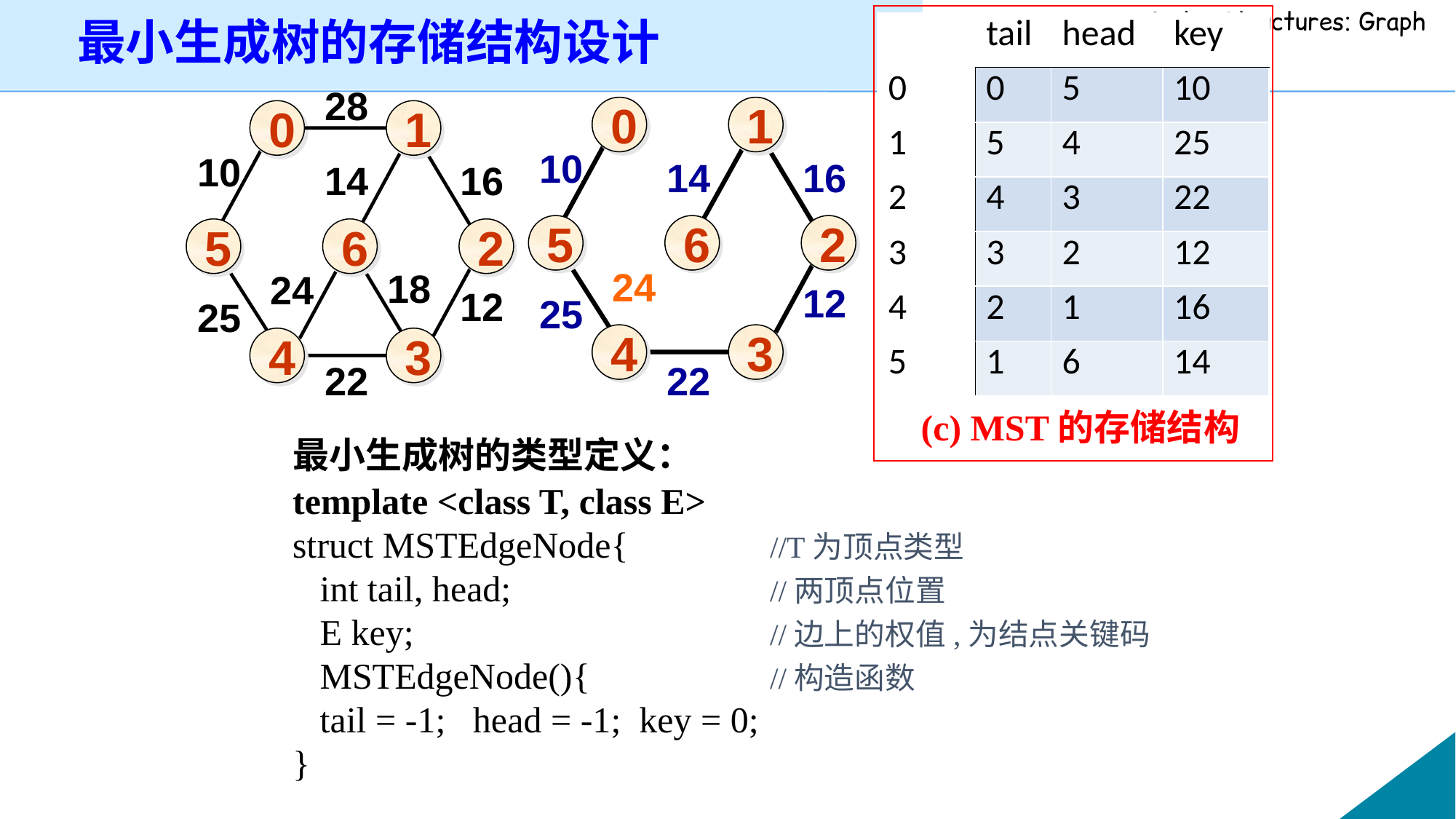

最小生成树的存储结构设计

    (c) MST的存储结构
|  | tail | head | key |
| --- | --- | --- | --- |
| 0 | 0 | 5 | 10 |
| 1 | 5 | 4 | 25 |
| 2 | 4 | 3 | 22 |
| 3 | 3 | 2 | 12 |
| 4 | 2 | 1 | 16 |
| 5 | 1 | 6 | 14 |
28
0
1

10

14
16
5
6
2

18
24
12
25
4
3
22

0
1

10

14
16
5
6
2

24
12
25
4
3
22

最小生成树的类型定义：
template <class T, class E>
struct MSTEdgeNode{		//T为顶点类型
   int tail, head;			//两顶点位置
   E key;				//边上的权值,为结点关键码
   MSTEdgeNode(){		//构造函数
   tail = -1;   head = -1;  key = 0;
}